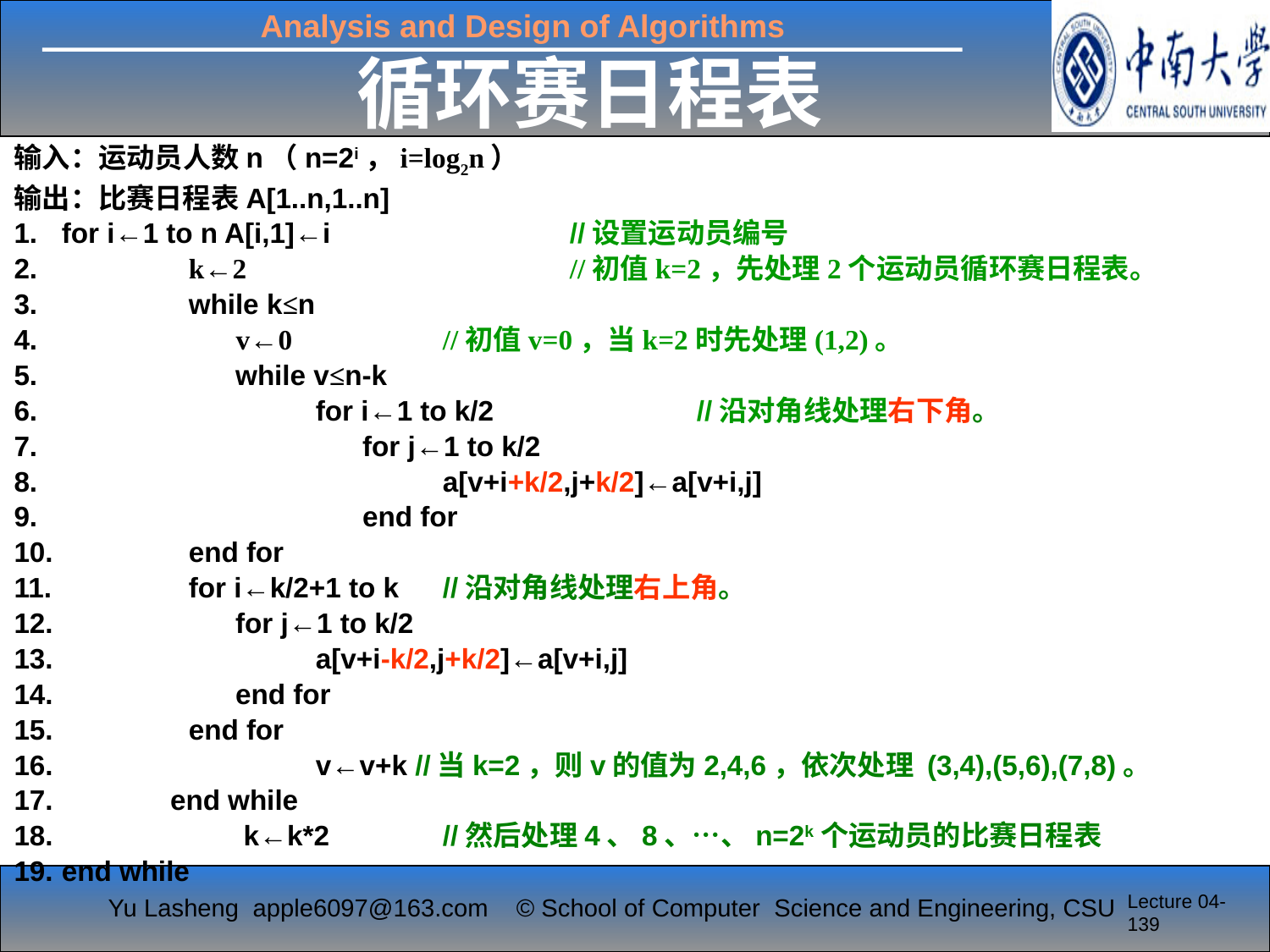

循环赛日程表
输入：运动员人数n（n=2i，i=log2n）
输出：比赛日程表A[1..n,1..n]
1.  	for i←1 to n A[i,1]←i		//设置运动员编号
2.		k←2 			//初值k=2，先处理2个运动员循环赛日程表。
3. 		while k≤n
4.		      v←0 		//初值v=0，当k=2时先处理(1,2)。
5.      	      while v≤n-k
6.			for i←1 to k/2		//沿对角线处理右下角。
7.		       	      for j←1 to k/2
8.			      	a[v+i+k/2,j+k/2]←a[v+i,j]
9.		       	      end for
10.	      	end for
11.	      	for i←k/2+1 to k	//沿对角线处理右上角。
12.	       	      for j←1 to k/2
13.		      	a[v+i-k/2,j+k/2]←a[v+i,j]
14.	       	      end for
15.	      	end for
16.     	      	v←v+k //当k=2，则v的值为2,4,6，依次处理 (3,4),(5,6),(7,8)。
17.               end while
18.     	       k←k*2 	//然后处理4、8、…、n=2k个运动员的比赛日程表
19. 	end while
Lecture 04-139